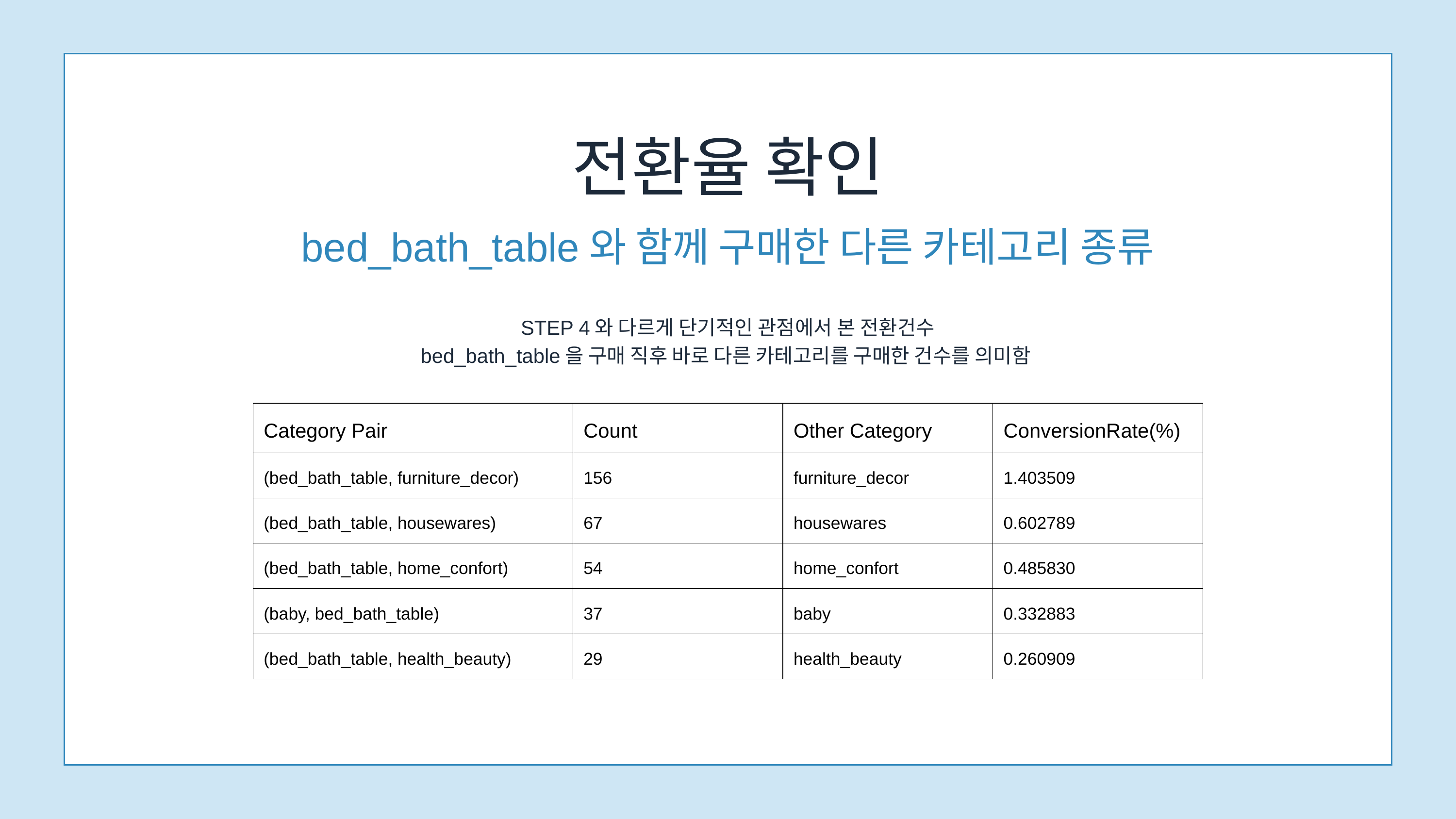

전환율 확인
bed_bath_table와 함께 구매한 다른 카테고리 종류
STEP 4와 다르게 단기적인 관점에서 본 전환건수
bed_bath_table을 구매 직후 바로 다른 카테고리를 구매한 건수를 의미함
| Category Pair | Count | Other Category | ConversionRate(%) |
| --- | --- | --- | --- |
| (bed\_bath\_table, furniture\_decor) | 156 | furniture\_decor | 1.403509 |
| (bed\_bath\_table, housewares) | 67 | housewares | 0.602789 |
| (bed\_bath\_table, home\_confort) | 54 | home\_confort | 0.485830 |
| (baby, bed\_bath\_table) | 37 | baby | 0.332883 |
| (bed\_bath\_table, health\_beauty) | 29 | health\_beauty | 0.260909 |